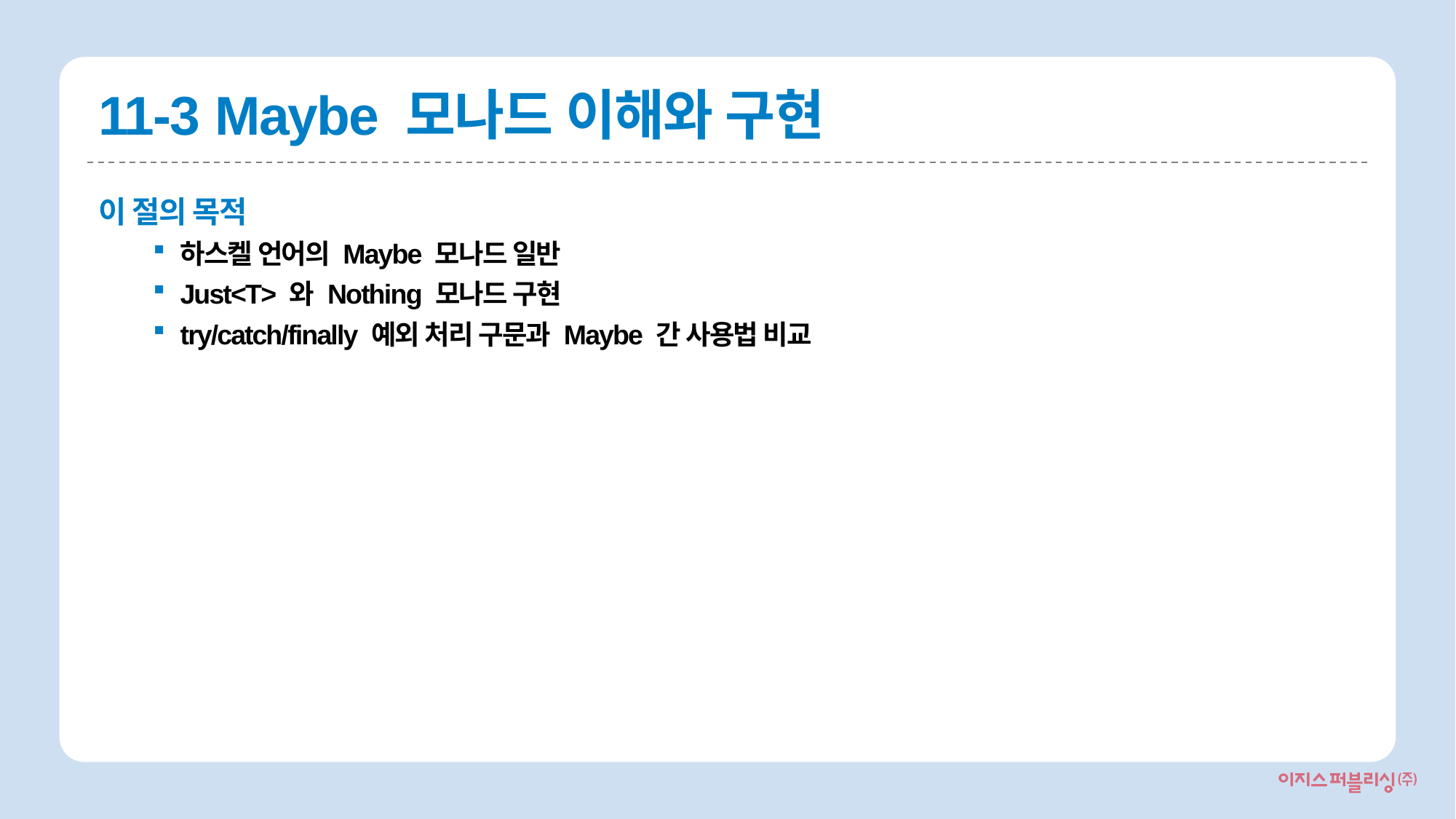

# 11-3 Maybe 모나드 이해와 구현
이 절의 목적
하스켈 언어의 Maybe 모나드 일반
Just<T> 와 Nothing 모나드 구현
try/catch/finally 예외 처리 구문과 Maybe 간 사용법 비교